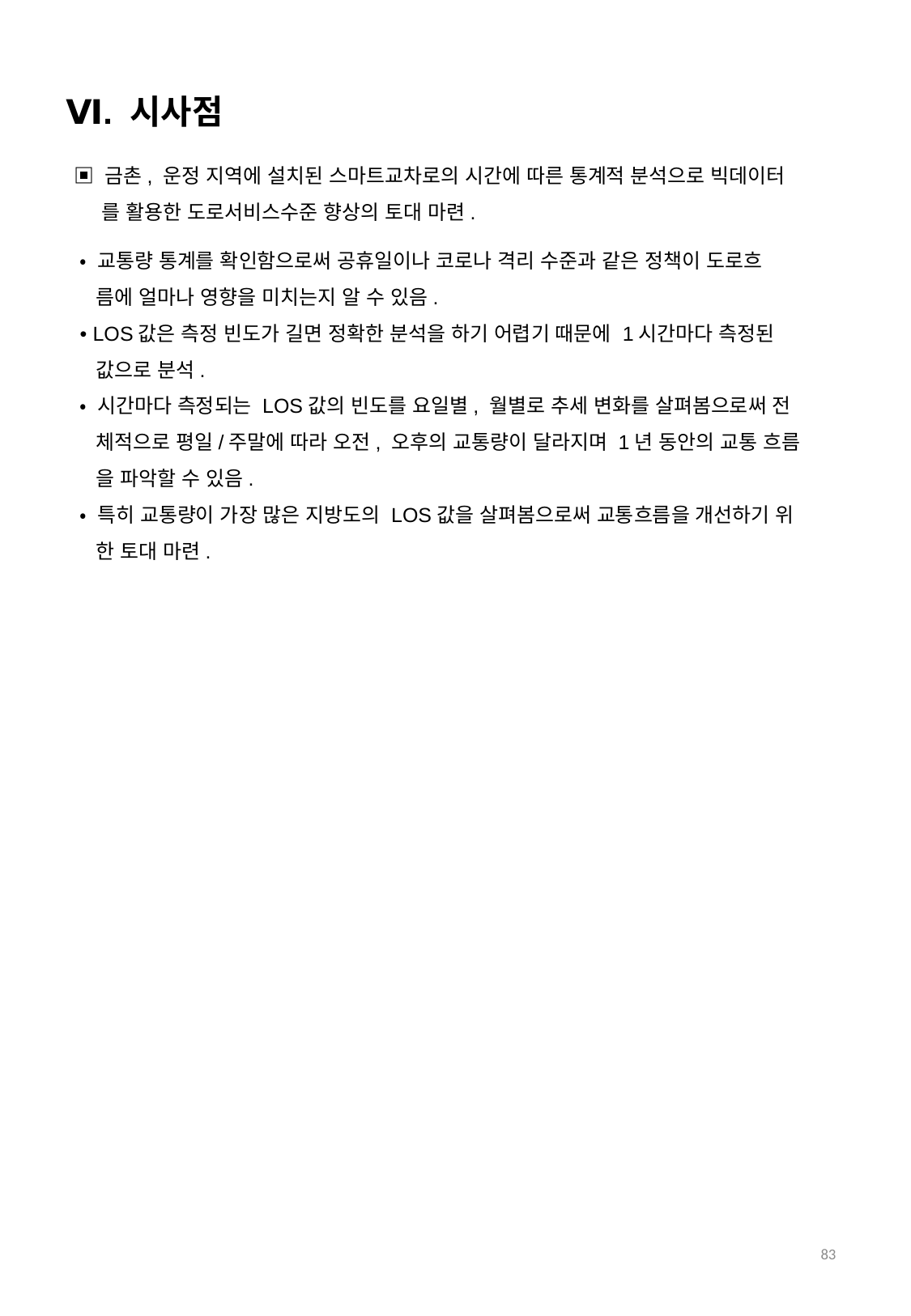

Ⅵ. 시사점

▣ 금촌, 운정 지역에 설치된 스마트교차로의 시간에 따른 통계적 분석으로 빅데이터
    를 활용한 도로서비스수준 향상의 토대 마련.

 • 교통량 통계를 확인함으로써 공휴일이나 코로나 격리 수준과 같은 정책이 도로흐
   름에 얼마나 영향을 미치는지 알 수 있음.
 • LOS값은 측정 빈도가 길면 정확한 분석을 하기 어렵기 때문에 1시간마다 측정된
   값으로 분석.
 • 시간마다 측정되는 LOS값의 빈도를 요일별, 월별로 추세 변화를 살펴봄으로써 전
   체적으로 평일/주말에 따라 오전, 오후의 교통량이 달라지며 1년 동안의 교통 흐름
   을 파악할 수 있음.
 • 특히 교통량이 가장 많은 지방도의 LOS값을 살펴봄으로써 교통흐름을 개선하기 위
   한 토대 마련.

83